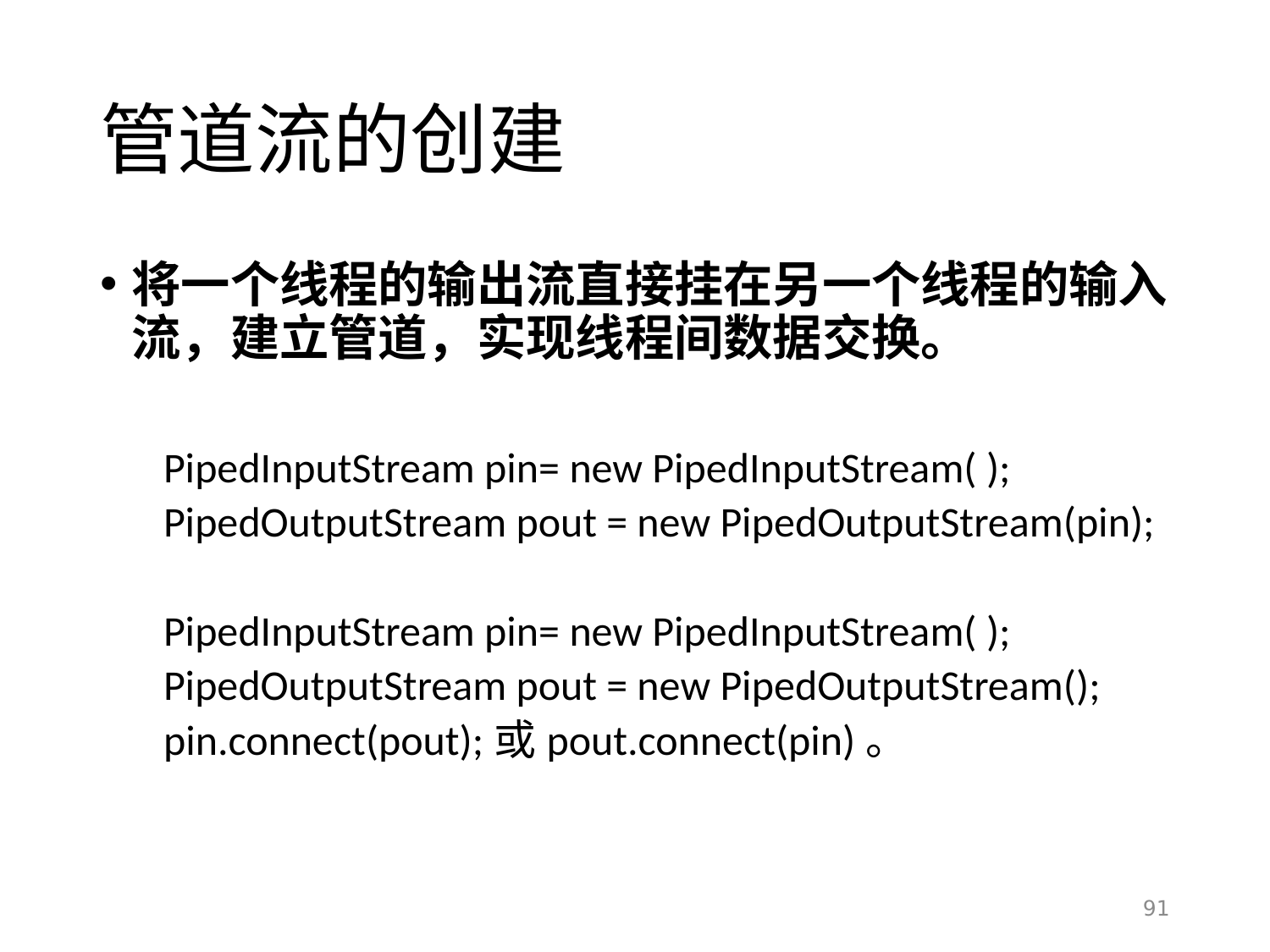

# 管道流的创建
将一个线程的输出流直接挂在另一个线程的输入流，建立管道，实现线程间数据交换。

PipedInputStream pin= new PipedInputStream( );
PipedOutputStream pout = new PipedOutputStream(pin);

PipedInputStream pin= new PipedInputStream( );
PipedOutputStream pout = new PipedOutputStream();
pin.connect(pout);或pout.connect(pin)。

91